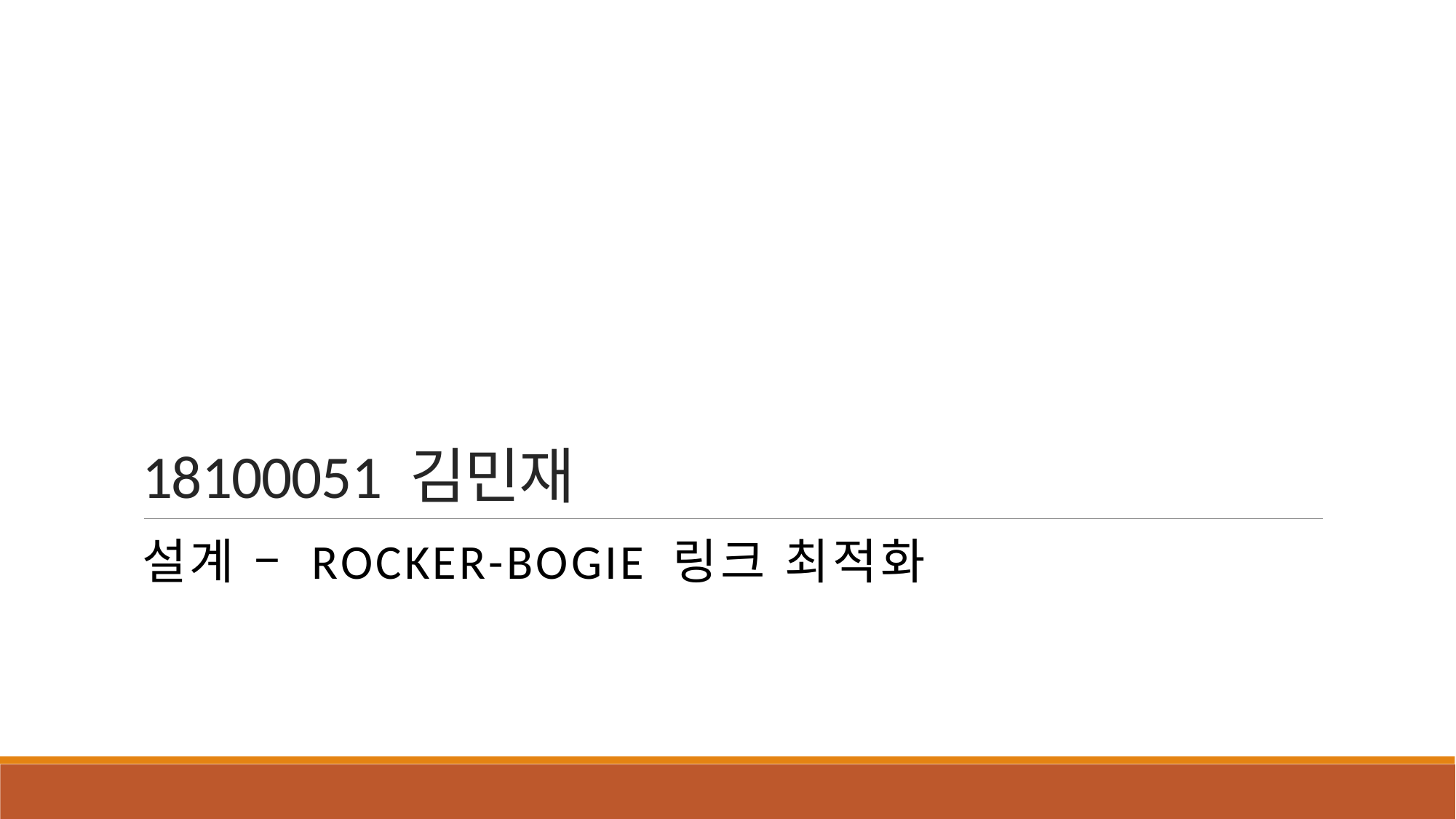

# 18100051 김민재
설계 – Rocker-Bogie 링크 최적화